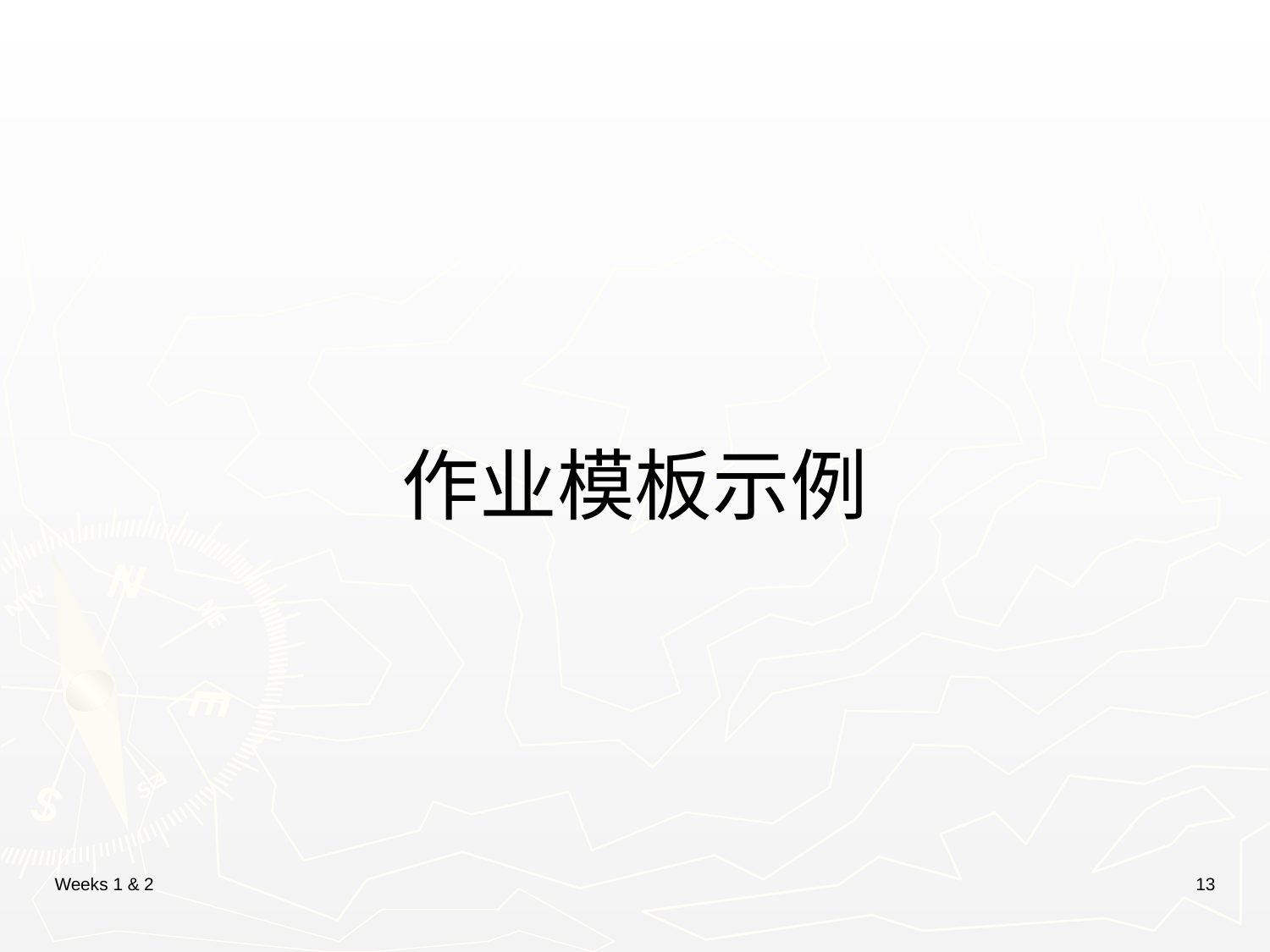

# 作业模板示例

Weeks 1 & 2
13